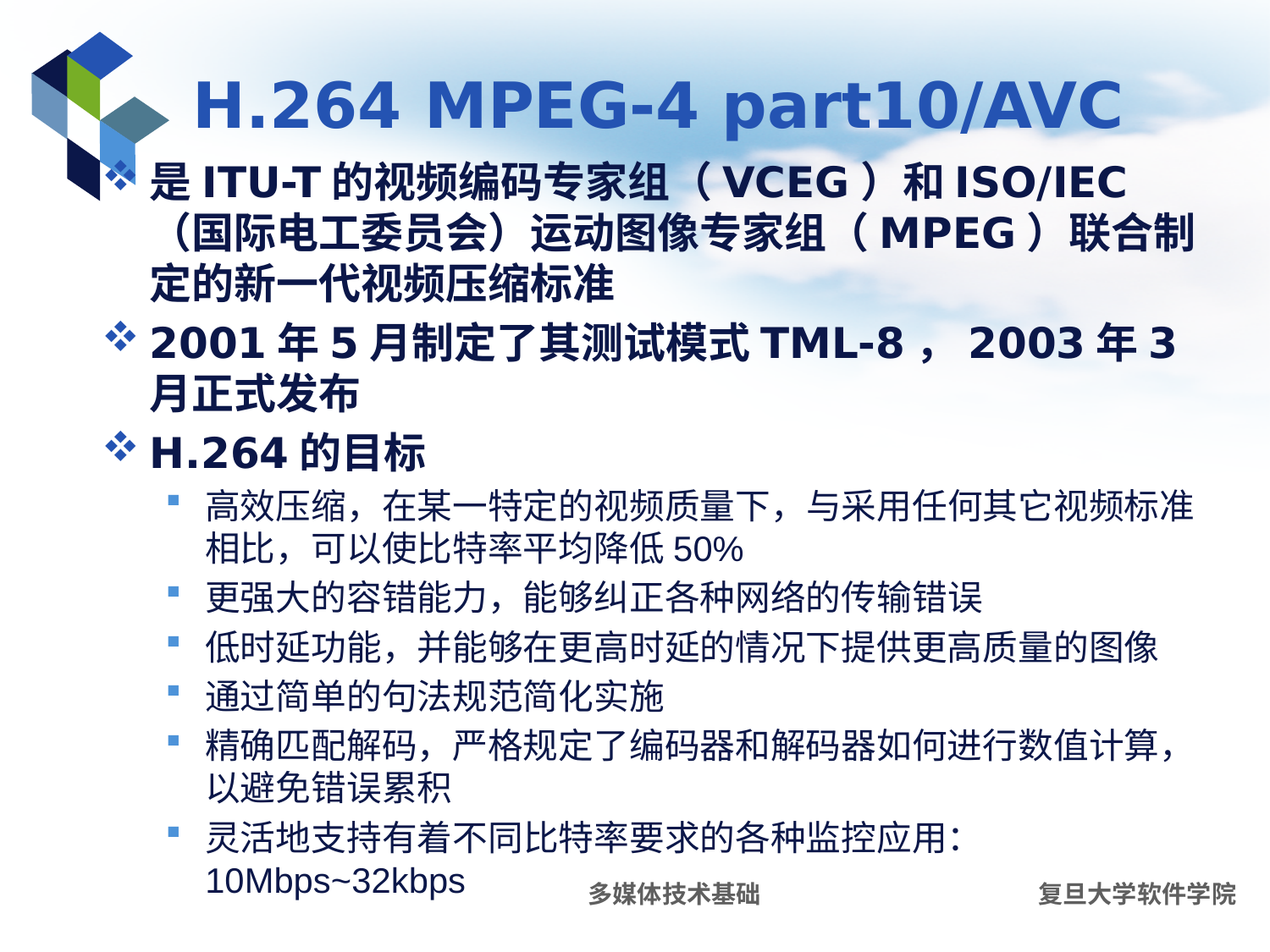

# H.264 MPEG-4 part10/AVC
是ITU-T的视频编码专家组（VCEG）和ISO/IEC（国际电工委员会）运动图像专家组（MPEG）联合制定的新一代视频压缩标准
2001年5月制定了其测试模式TML-8，2003年3月正式发布
H.264的目标
高效压缩，在某一特定的视频质量下，与采用任何其它视频标准相比，可以使比特率平均降低50%
更强大的容错能力，能够纠正各种网络的传输错误
低时延功能，并能够在更高时延的情况下提供更高质量的图像
通过简单的句法规范简化实施
精确匹配解码，严格规定了编码器和解码器如何进行数值计算，以避免错误累积
灵活地支持有着不同比特率要求的各种监控应用：10Mbps~32kbps
多媒体技术基础